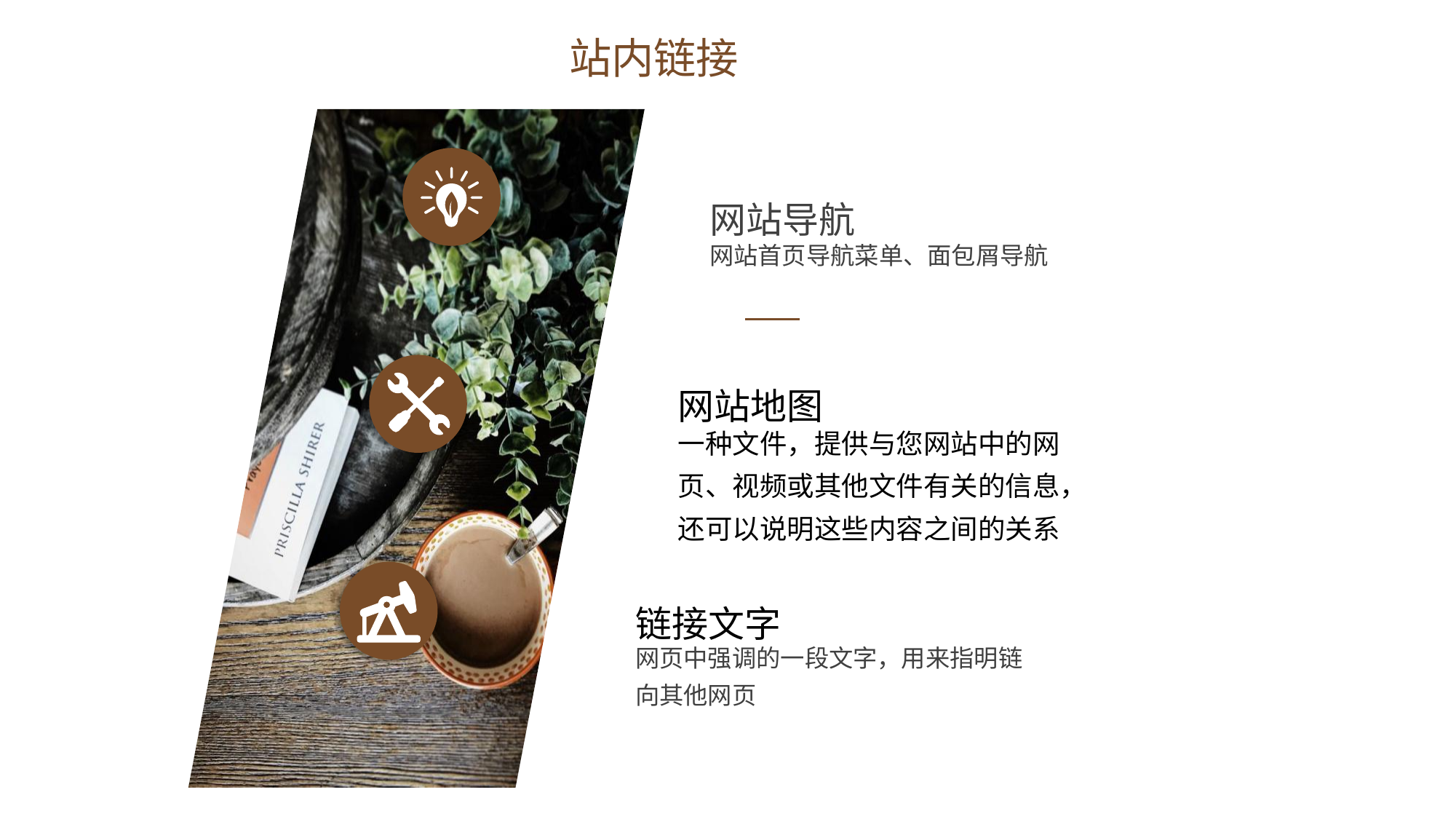

站内链接

网站导航
网站首页导航菜单、面包屑导航
网站地图
一种文件，提供与您网站中的网页、视频或其他文件有关的信息，还可以说明这些内容之间的关系
链接文字
网页中强调的一段文字，用来指明链向其他网页